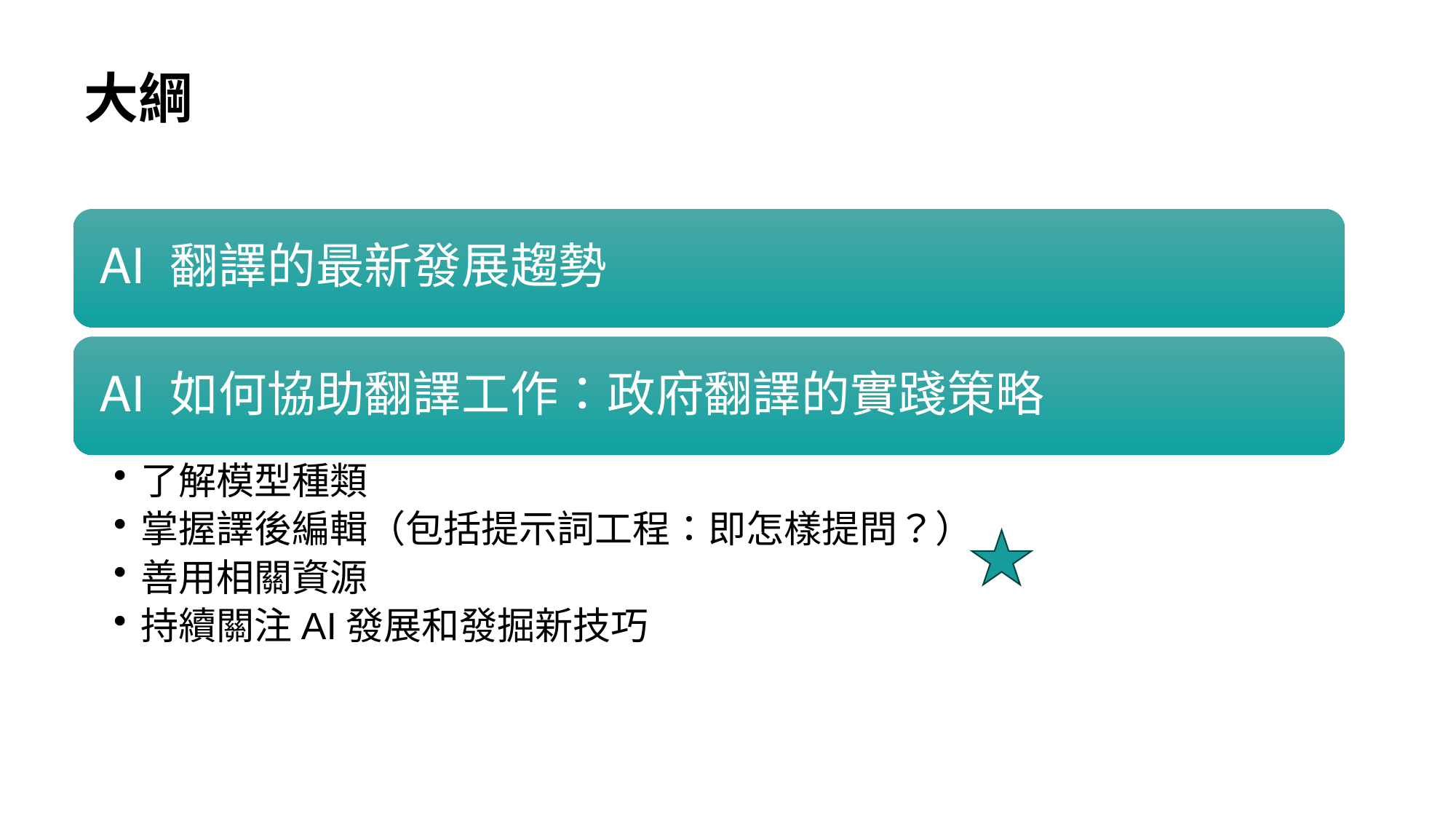

# 大綱
AI 翻譯的最新發展趨勢
AI 如何協助翻譯工作：政府翻譯的實踐策略
了解模型種類
掌握譯後編輯（包括提示詞工程：即怎樣提問？）
善用相關資源
持續關注AI發展和發掘新技巧